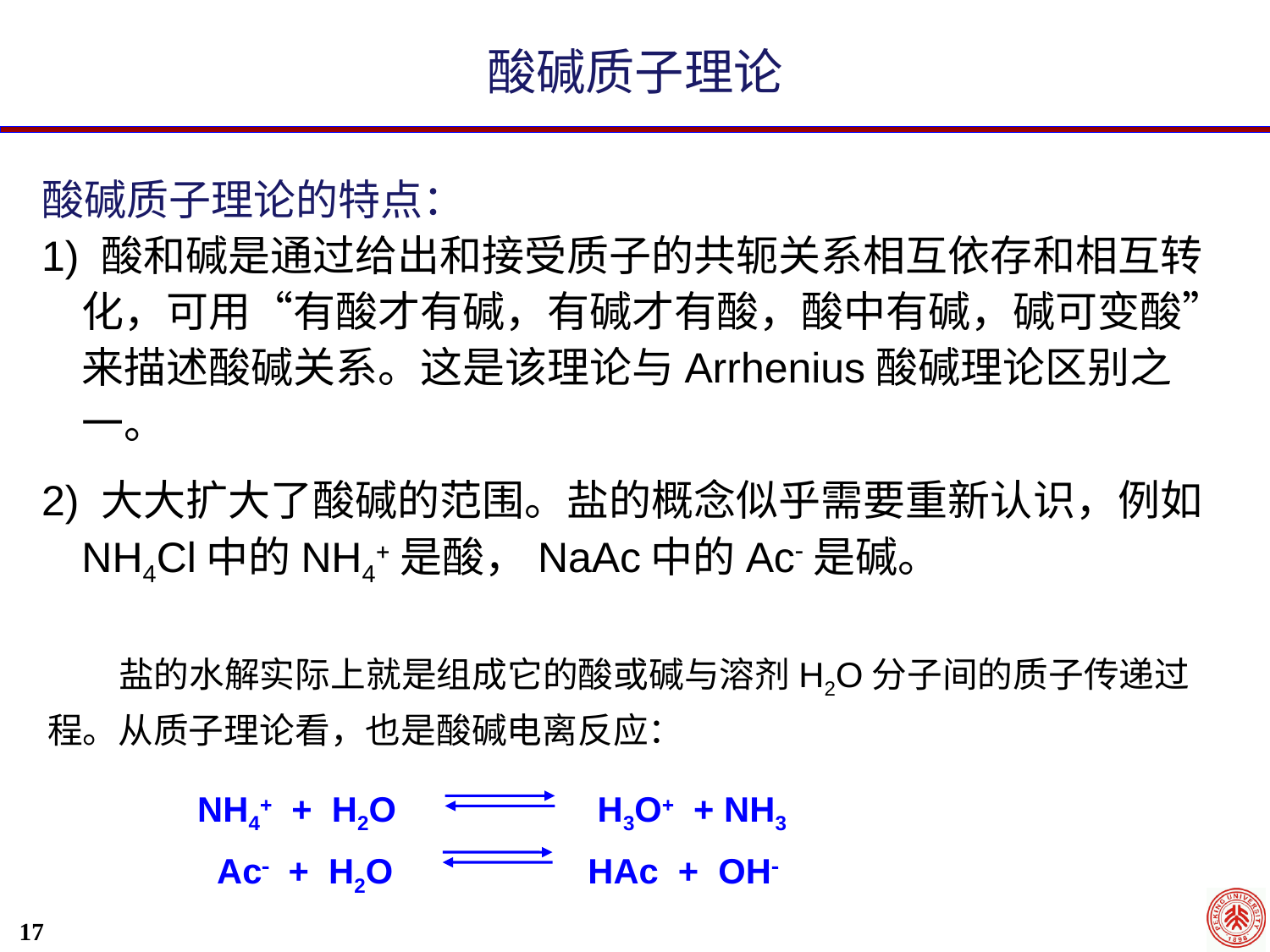

酸碱质子理论

酸碱质子理论的特点：
1) 酸和碱是通过给出和接受质子的共轭关系相互依存和相互转化，可用“有酸才有碱，有碱才有酸，酸中有碱，碱可变酸”来描述酸碱关系。这是该理论与Arrhenius酸碱理论区别之一。
2) 大大扩大了酸碱的范围。盐的概念似乎需要重新认识，例如NH4Cl中的NH4+是酸，NaAc中的Ac−是碱。
        盐的水解实际上就是组成它的酸或碱与溶剂H2O分子间的质子传递过程。从质子理论看，也是酸碱电离反应：
NH4+  +  H2O  	               H3O+  + NH3
  Ac−  +  H2O                    HAc  +  OH−

17